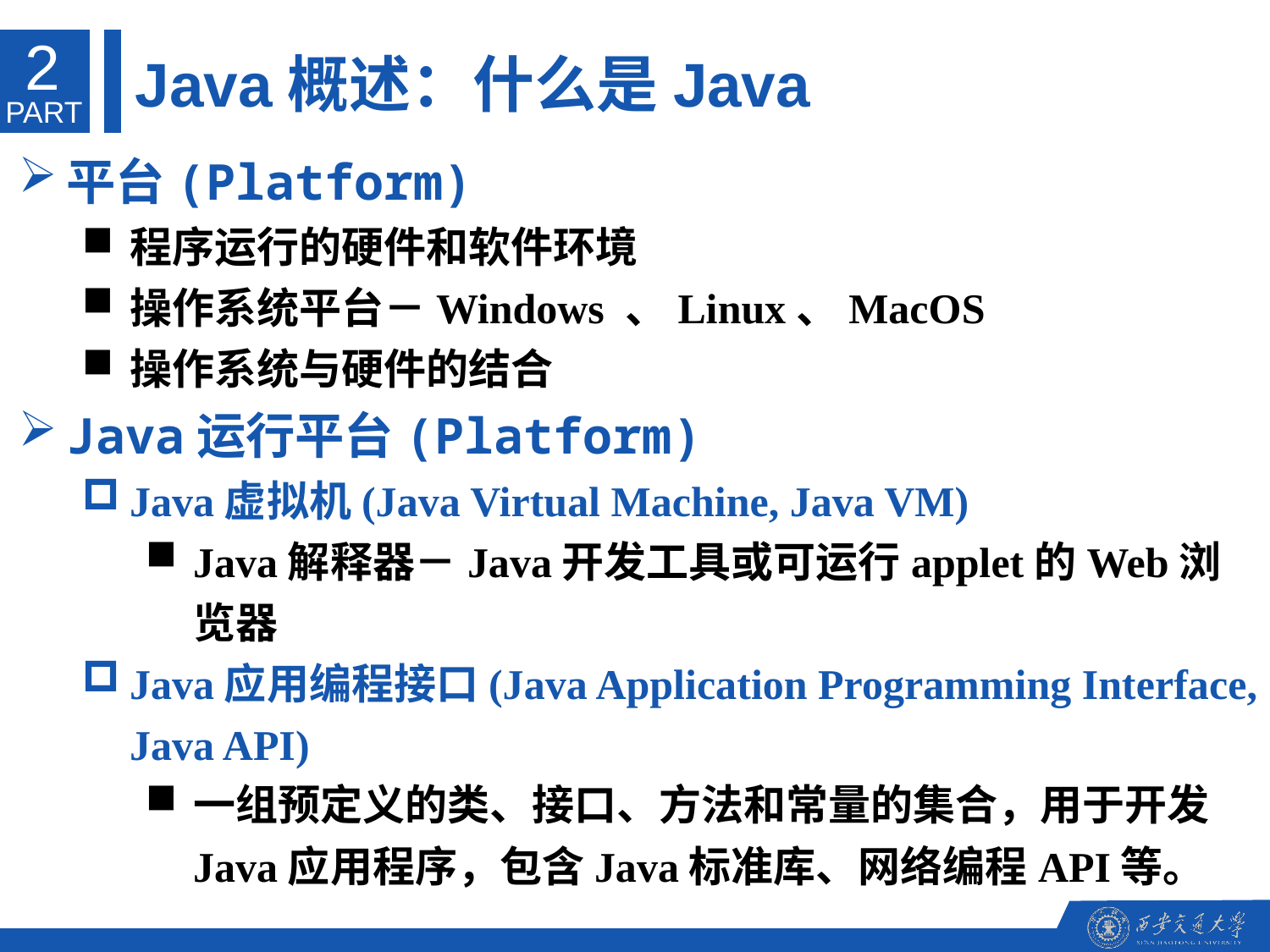

2
Java概述：什么是Java
PART
平台(Platform)
程序运行的硬件和软件环境
操作系统平台－Windows 、Linux、MacOS
操作系统与硬件的结合
Java运行平台(Platform)
Java虚拟机(Java Virtual Machine, Java VM)
Java解释器－Java开发工具或可运行applet的Web浏览器
Java应用编程接口(Java Application Programming Interface, Java API)
一组预定义的类、接口、方法和常量的集合，用于开发Java应用程序，包含Java标准库、网络编程API等。